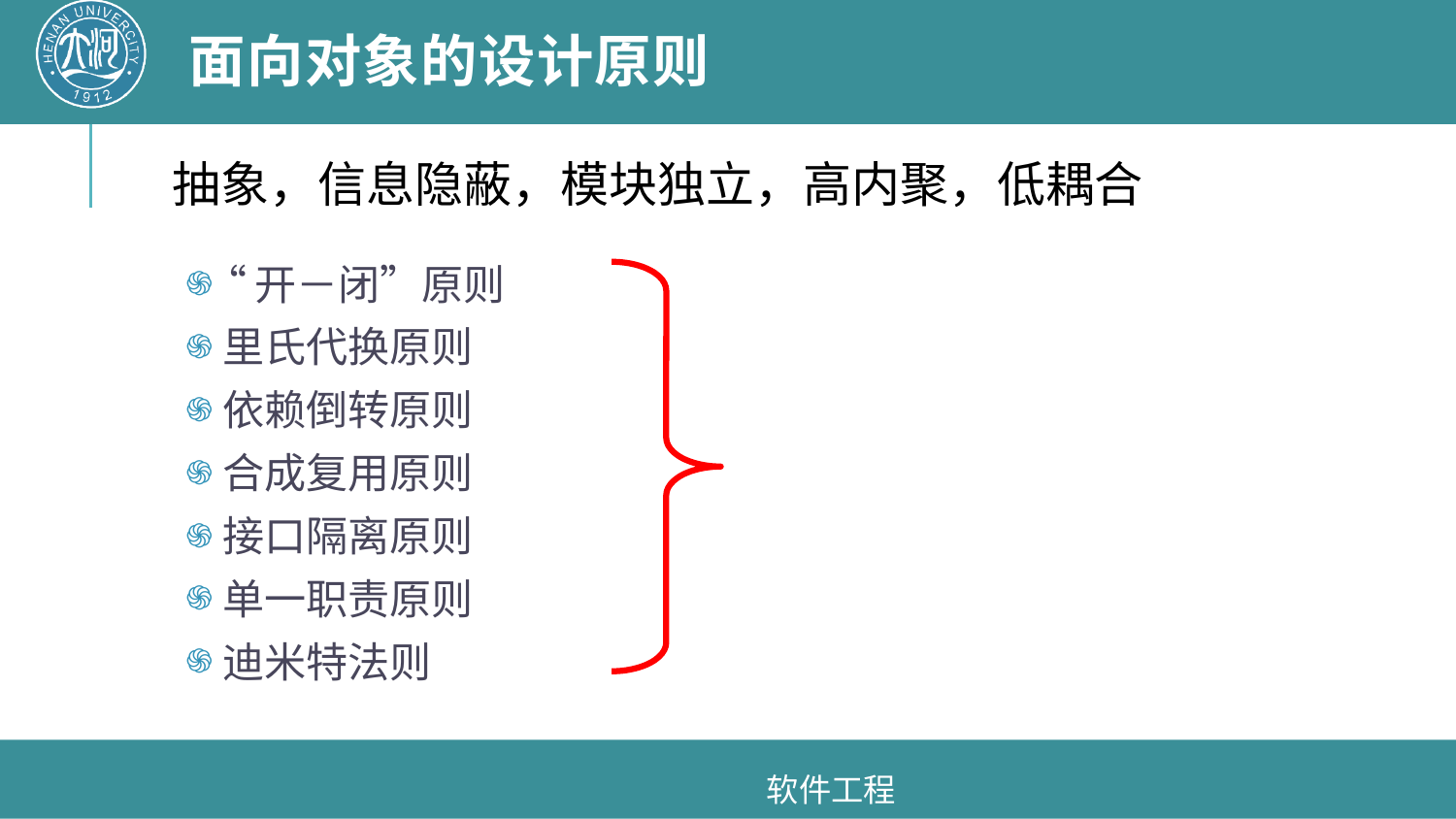

# 面向对象的设计原则
抽象，信息隐蔽，模块独立，高内聚，低耦合
“开－闭”原则
 里氏代换原则
 依赖倒转原则
 合成复用原则
 接口隔离原则
 单一职责原则
 迪米特法则

软件工程
193